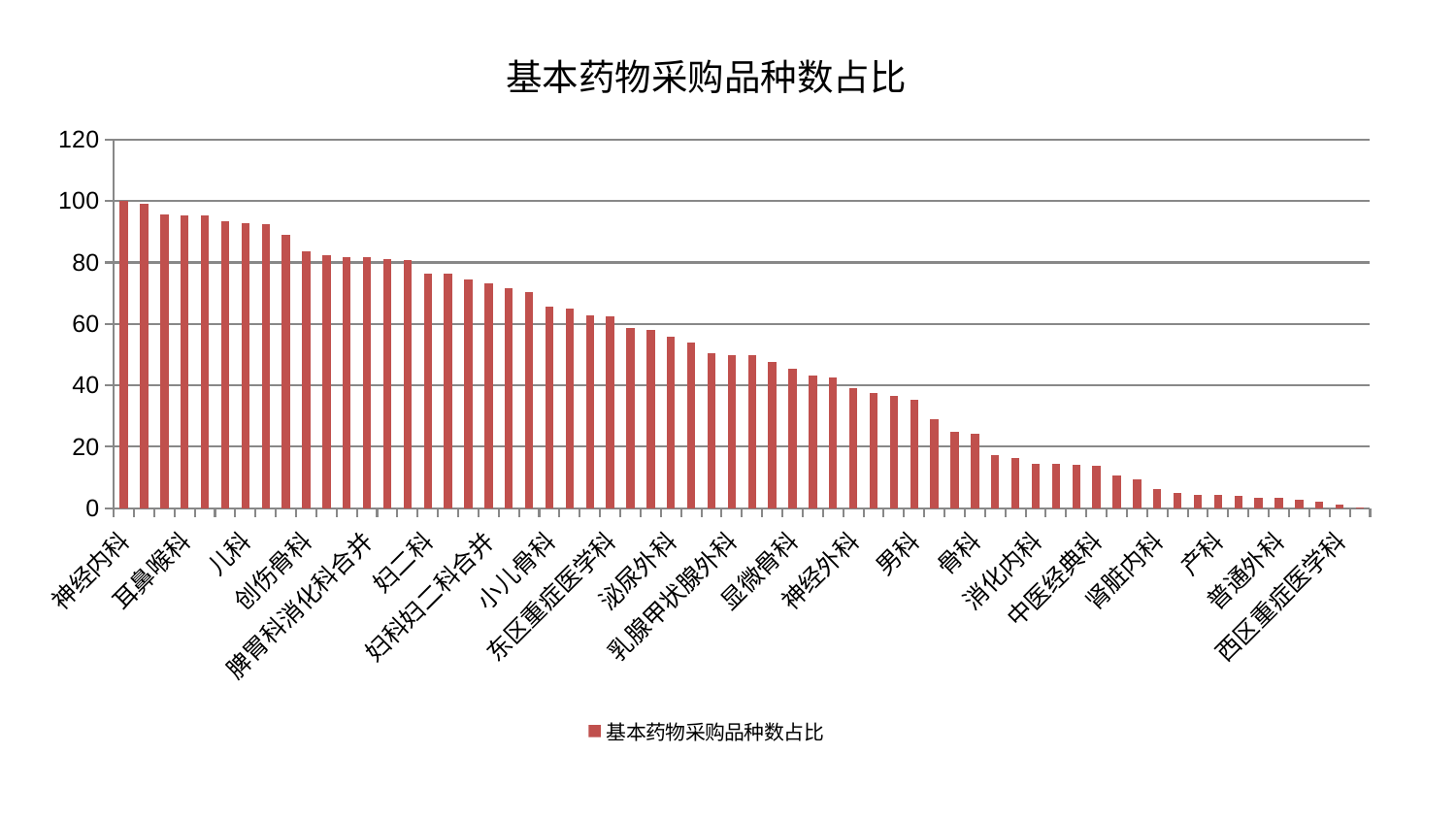

### Chart: 基本药物采购品种数占比

| Category | 基本药物采购品种数占比 |
|---|---|
| 神经内科 | 100.0 |
| 康复科 | 99.0329881091407 |
| 风湿病科 | 95.764854185799 |
| 耳鼻喉科 | 95.37082520230203 |
| 内分泌科 | 95.21851707574089 |
| 口腔科 | 93.41511355411953 |
| 儿科 | 92.89414544976422 |
| 推拿科 | 92.60520369751039 |
| 眼科 | 89.04117658767508 |
| 创伤骨科 | 83.72698638042775 |
| 微创骨科 | 82.23739042828093 |
| 呼吸内科 | 81.81634551287264 |
| 脾胃科消化科合并 | 81.79738089979021 |
| 肝胆外科 | 81.26407504576112 |
| 美容皮肤科 | 80.93103847499552 |
| 妇二科 | 76.47750777366105 |
| 脊柱骨科 | 76.27475309700651 |
| 周围血管科 | 74.63179605934947 |
| 妇科妇二科合并 | 73.31851382133921 |
| 肛肠科 | 71.79845275432947 |
| 心病三科 | 70.24351898059203 |
| 小儿骨科 | 65.66541392882607 |
| 肾病科 | 64.87007535419184 |
| 脑病二科 | 62.77511047754206 |
| 东区重症医学科 | 62.568603994087084 |
| 治未病中心 | 58.698725628504086 |
| 脑病三科 | 57.99640655416793 |
| 泌尿外科 | 55.87000960659588 |
| 身心医学科 | 54.10159121303707 |
| 运动损伤骨科 | 50.470250716317025 |
| 乳腺甲状腺外科 | 49.99467230282752 |
| 东区肾病科 | 49.692615751765715 |
| 心血管内科 | 47.543949033363795 |
| 显微骨科 | 45.472620367284875 |
| 血液科 | 43.12214035874044 |
| 中医外治中心 | 42.61578264138166 |
| 神经外科 | 39.177105908486226 |
| 心病四科 | 37.62993131582896 |
| 心病一科 | 36.489945352073455 |
| 男科 | 35.44344292237926 |
| 皮肤科 | 29.15033070644773 |
| 老年医学科 | 24.831194223724257 |
| 骨科 | 24.149076622660576 |
| 脾胃病科 | 17.261055015435645 |
| 综合内科 | 16.32672637810907 |
| 消化内科 | 14.494762644465453 |
| 妇科 | 14.418486717177204 |
| 胸外科 | 14.244317623959336 |
| 中医经典科 | 13.76879358035881 |
| 肿瘤内科 | 10.600192939072523 |
| 小儿推拿科 | 9.510755683140122 |
| 肾脏内科 | 6.2832434833525665 |
| 针灸科 | 4.86251000300446 |
| 关节骨科 | 4.308334023231931 |
| 产科 | 4.303455053264934 |
| 心病二科 | 4.145449442647704 |
| 肝病科 | 3.4051991145338536 |
| 普通外科 | 3.3121251807988563 |
| 脑病一科 | 2.909294968538352 |
| 重症医学科 | 2.2074729047095834 |
| 西区重症医学科 | 1.2920570979139674 |
| 医院 | 0.32004073583267983 |
188